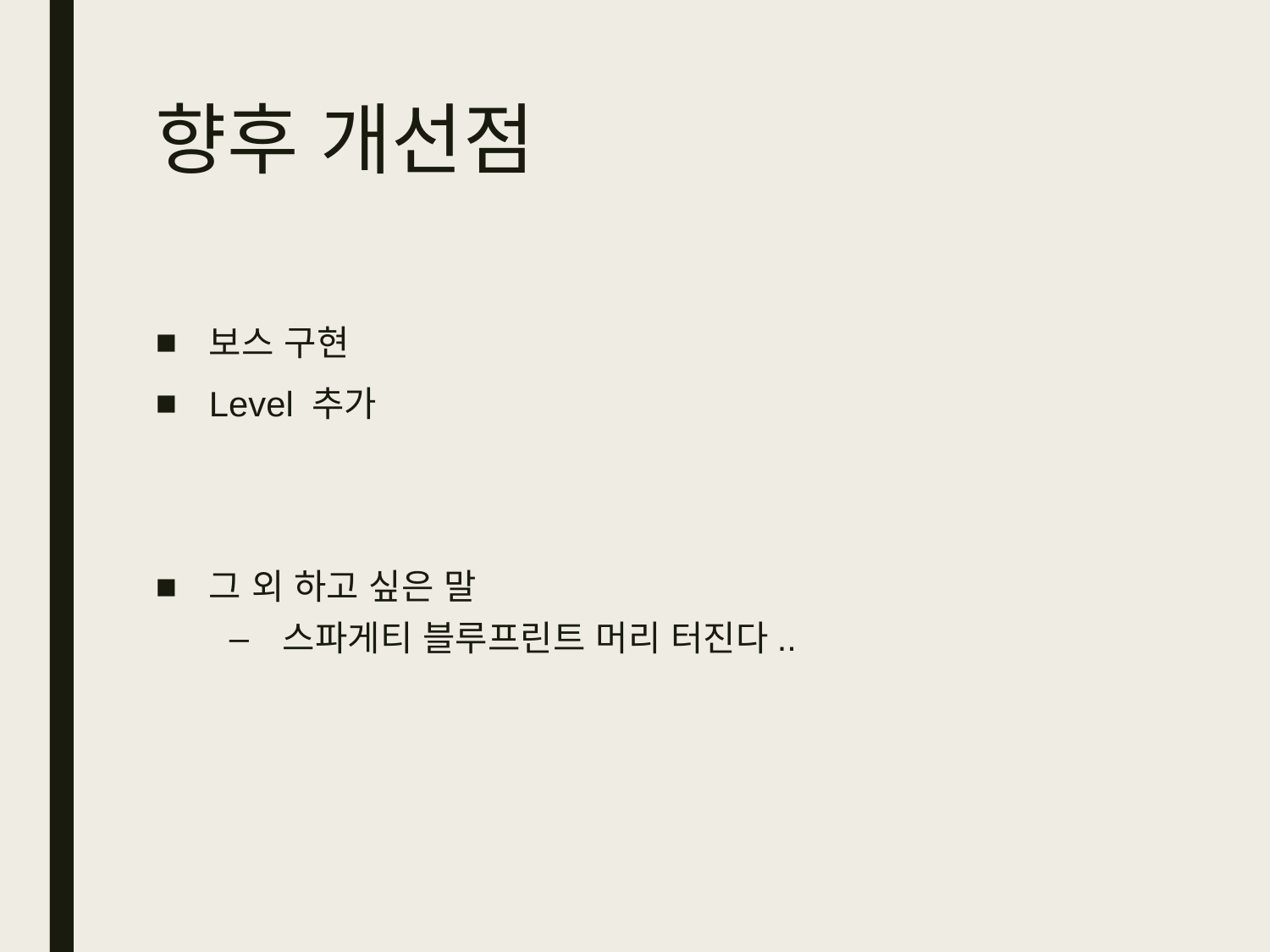

# 향후 개선점
보스 구현
Level 추가

그 외 하고 싶은 말
스파게티 블루프린트 머리 터진다..